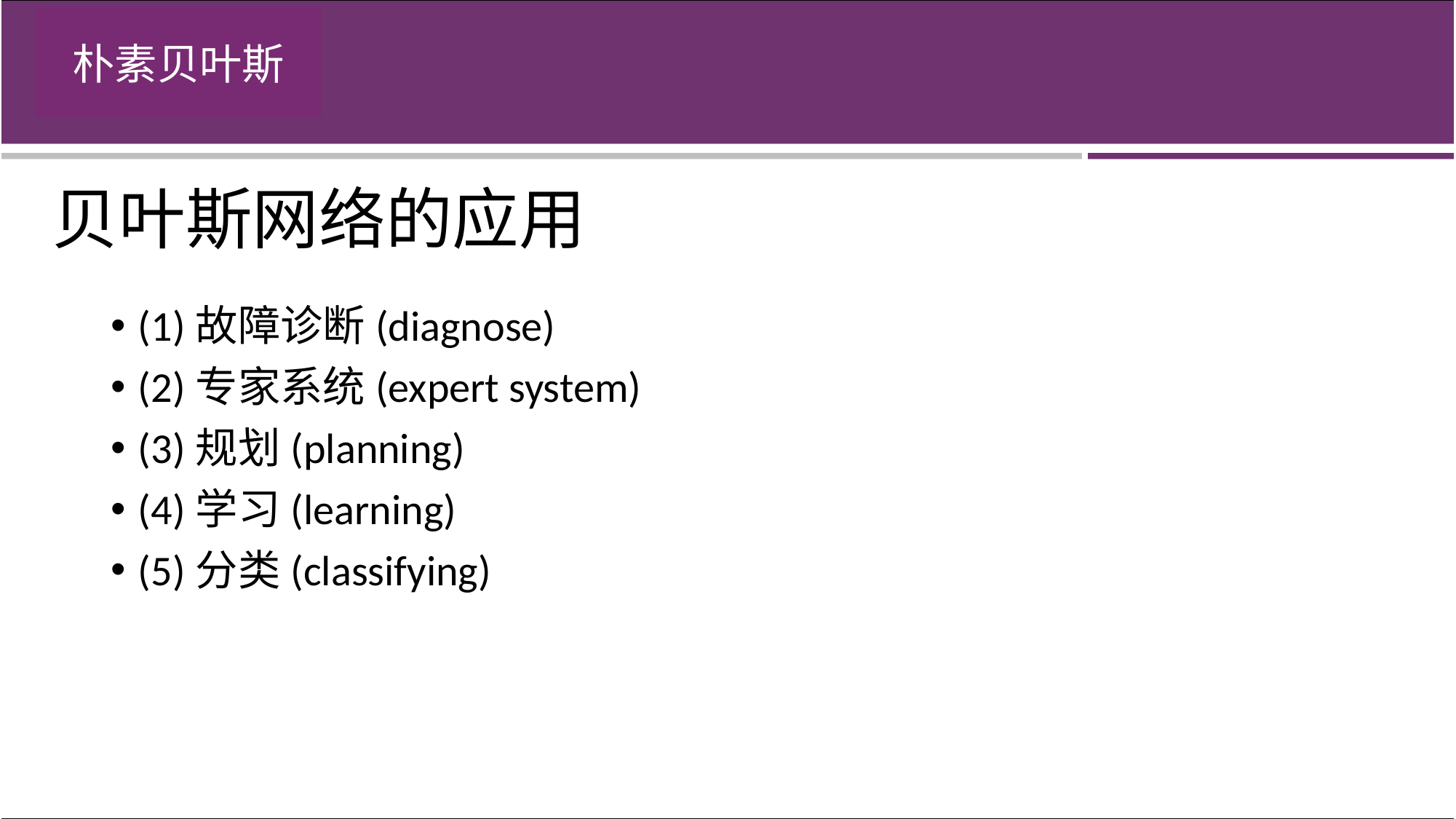

贝叶斯网络的应用
(1)故障诊断(diagnose)
(2)专家系统(expert system)
(3)规划(planning)
(4)学习(learning)
(5)分类(classifying)